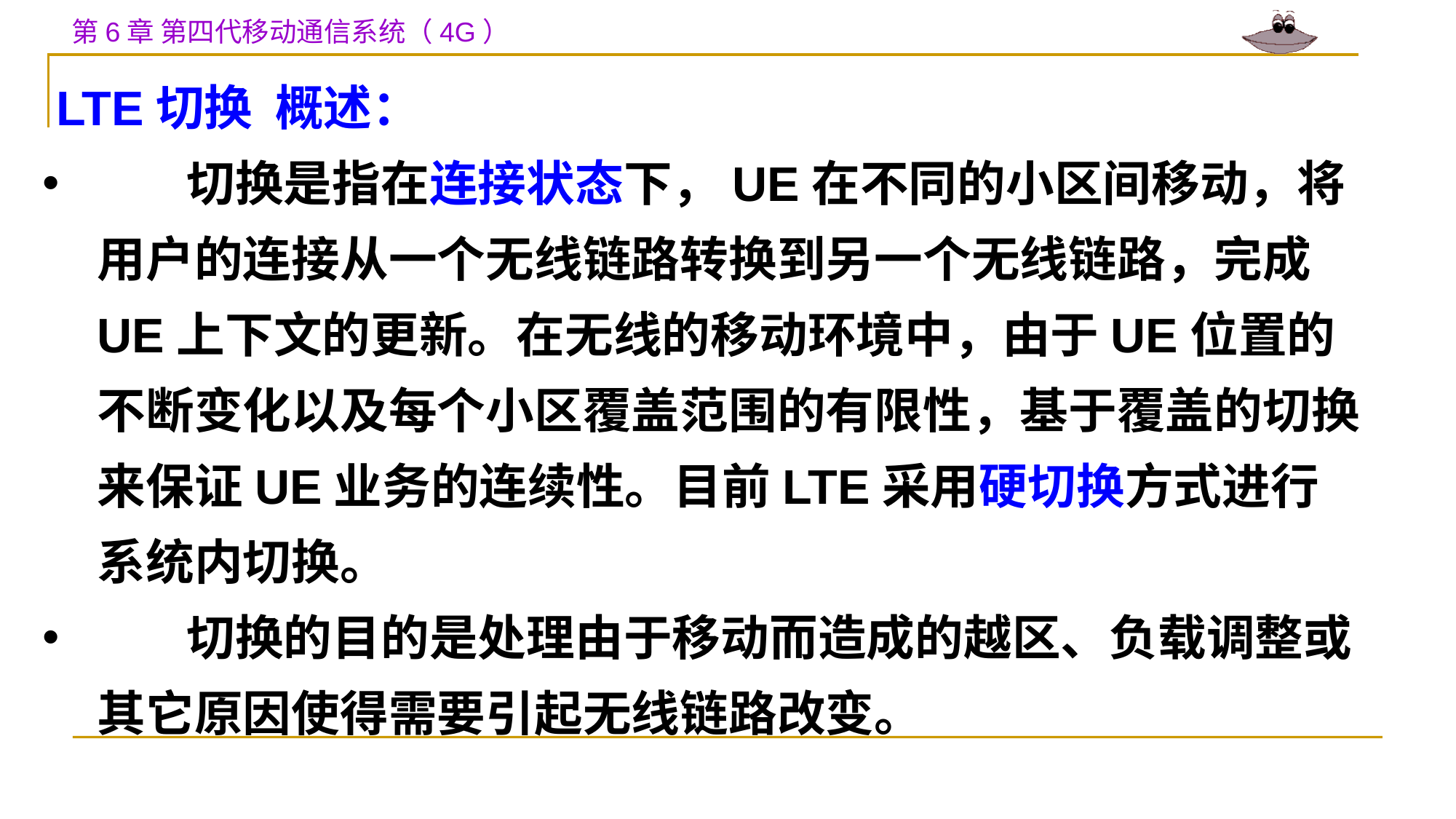

LTE切换  概述：
       切换是指在连接状态下，UE在不同的小区间移动，将用户的连接从一个无线链路转换到另一个无线链路，完成UE上下文的更新。在无线的移动环境中，由于UE位置的不断变化以及每个小区覆盖范围的有限性，基于覆盖的切换来保证UE业务的连续性。目前LTE采用硬切换方式进行系统内切换。
       切换的目的是处理由于移动而造成的越区、负载调整或其它原因使得需要引起无线链路改变。